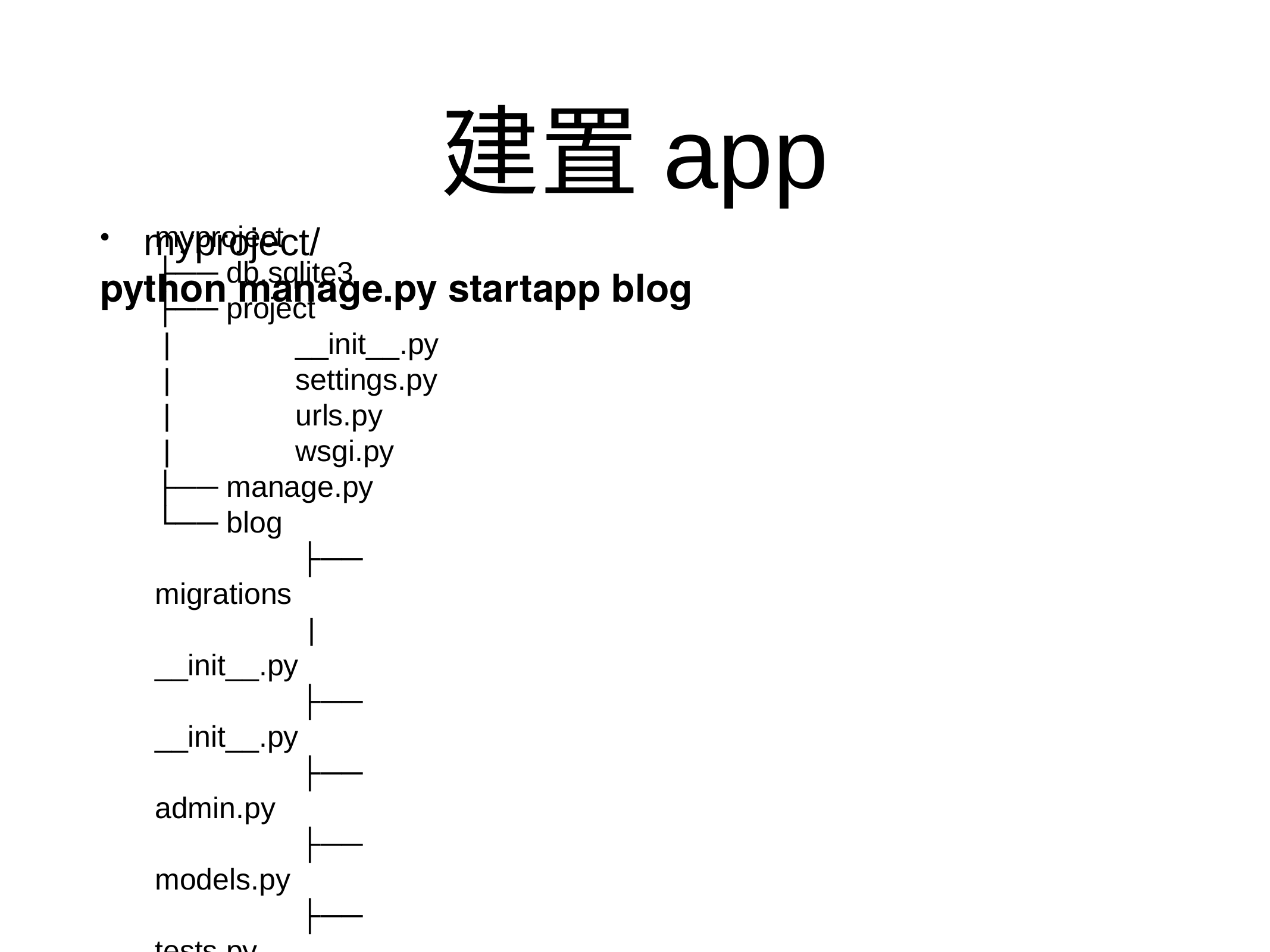

# 建置app
myproject/
python manage.py startapp blog
myproject
├── db.sqlite3
├── project
 |               __init__.py
 |               settings.py
 |               urls.py
 |               wsgi.py
├── manage.py
└── blog
    ├── migrations
     |               __init__.py
    ├── __init__.py
    ├── admin.py
    ├── models.py
    ├── tests.py
    └── views.py